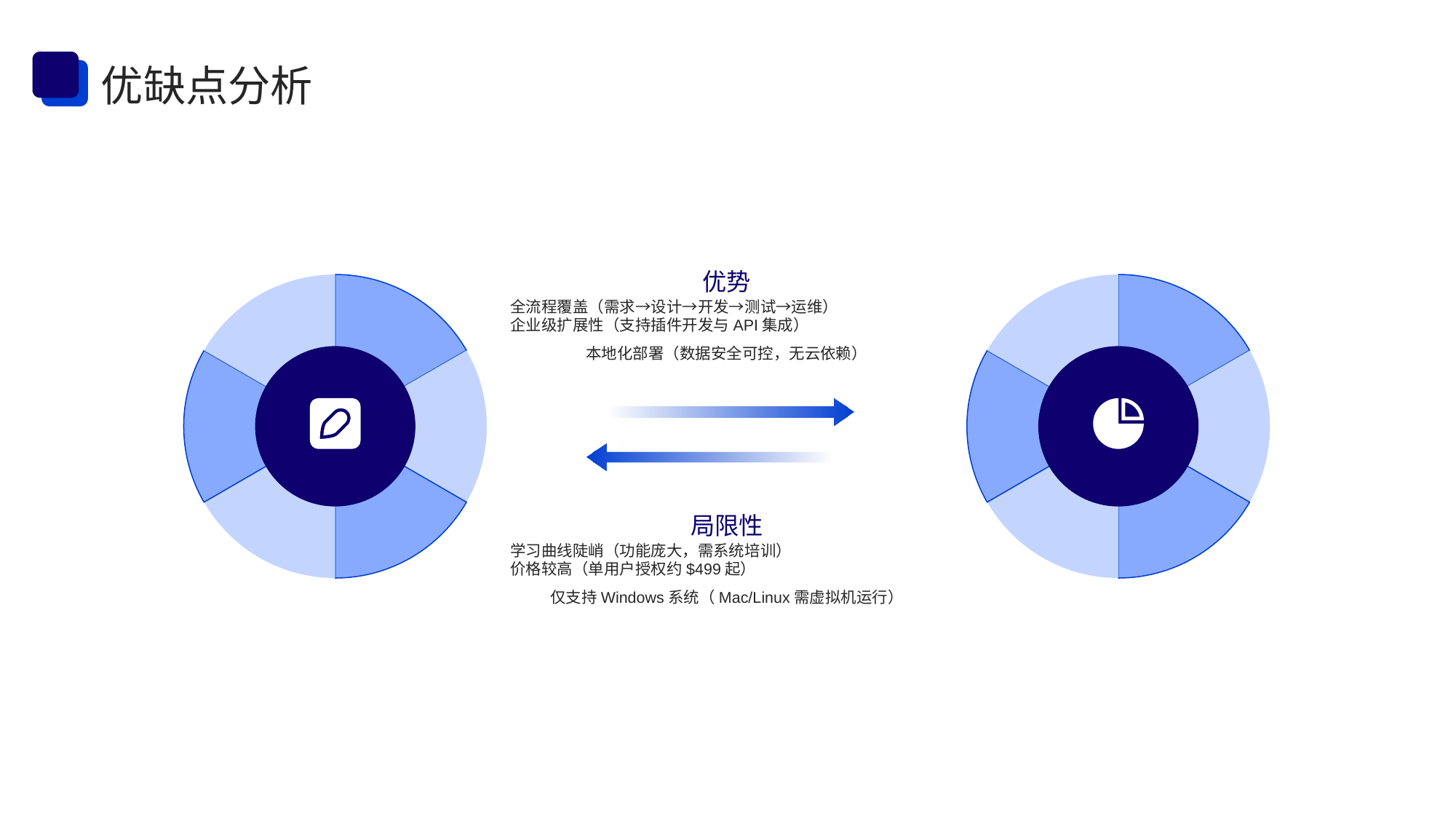

优缺点分析

优势

全流程覆盖（需求→设计→开发→测试→运维）
企业级扩展性（支持插件开发与API集成）
本地化部署（数据安全可控，无云依赖）

局限性
学习曲线陡峭（功能庞大，需系统培训）
价格较高（单用户授权约$499起）
仅支持Windows系统（Mac/Linux需虚拟机运行）